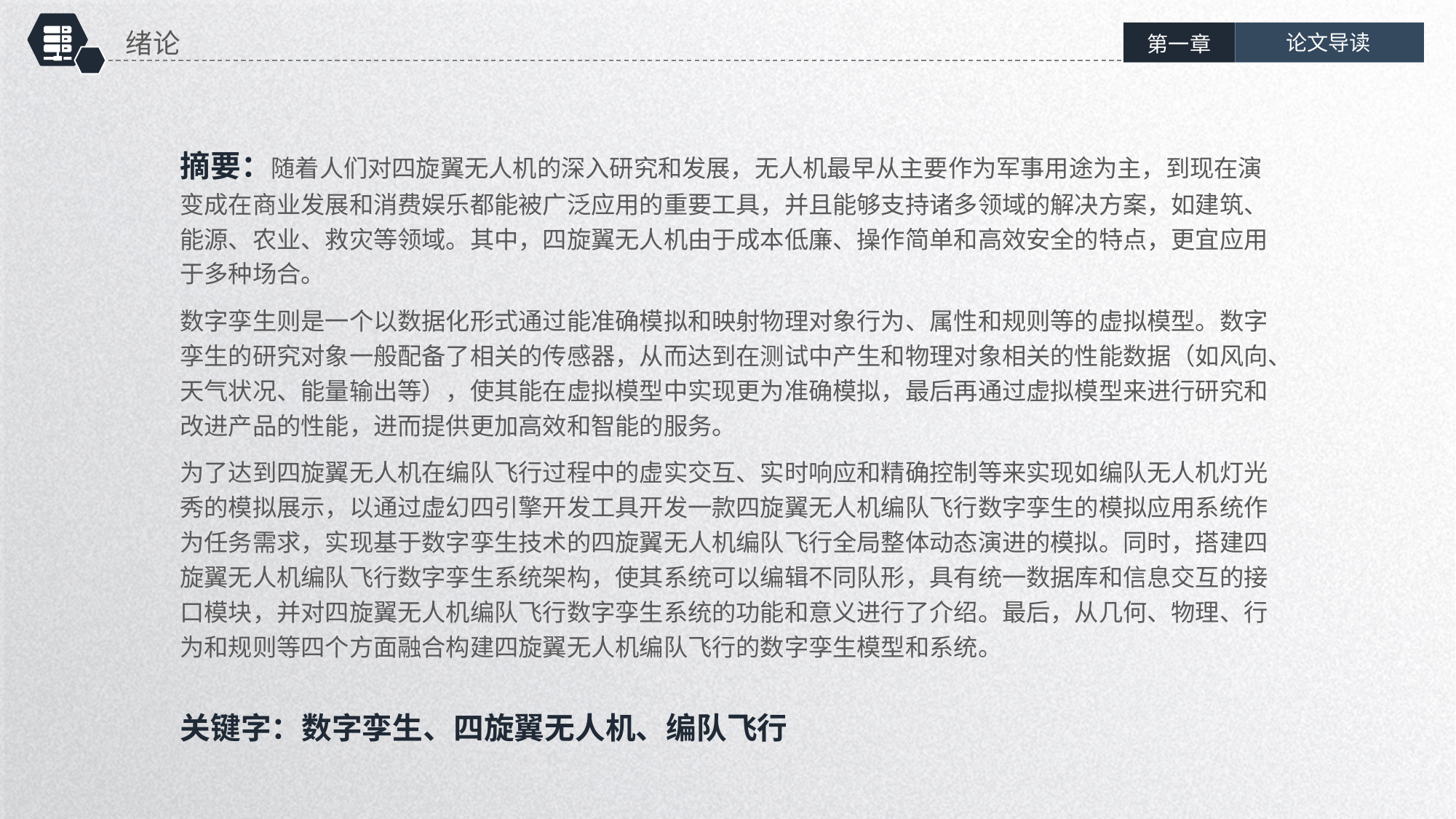

绪论
论文导读

第一章

摘要：随着人们对四旋翼无人机的深入研究和发展，无人机最早从主要作为军事用途为主，到现在演变成在商业发展和消费娱乐都能被广泛应用的重要工具，并且能够支持诸多领域的解决方案，如建筑、能源、农业、救灾等领域。其中，四旋翼无人机由于成本低廉、操作简单和高效安全的特点，更宜应用于多种场合。
数字孪生则是一个以数据化形式通过能准确模拟和映射物理对象行为、属性和规则等的虚拟模型。数字孪生的研究对象一般配备了相关的传感器，从而达到在测试中产生和物理对象相关的性能数据（如风向、天气状况、能量输出等），使其能在虚拟模型中实现更为准确模拟，最后再通过虚拟模型来进行研究和改进产品的性能，进而提供更加高效和智能的服务。
为了达到四旋翼无人机在编队飞行过程中的虚实交互、实时响应和精确控制等来实现如编队无人机灯光秀的模拟展示，以通过虚幻四引擎开发工具开发一款四旋翼无人机编队飞行数字孪生的模拟应用系统作为任务需求，实现基于数字孪生技术的四旋翼无人机编队飞行全局整体动态演进的模拟。同时，搭建四旋翼无人机编队飞行数字孪生系统架构，使其系统可以编辑不同队形，具有统一数据库和信息交互的接口模块，并对四旋翼无人机编队飞行数字孪生系统的功能和意义进行了介绍。最后，从几何、物理、行为和规则等四个方面融合构建四旋翼无人机编队飞行的数字孪生模型和系统。

关键字：数字孪生、四旋翼无人机、编队飞行